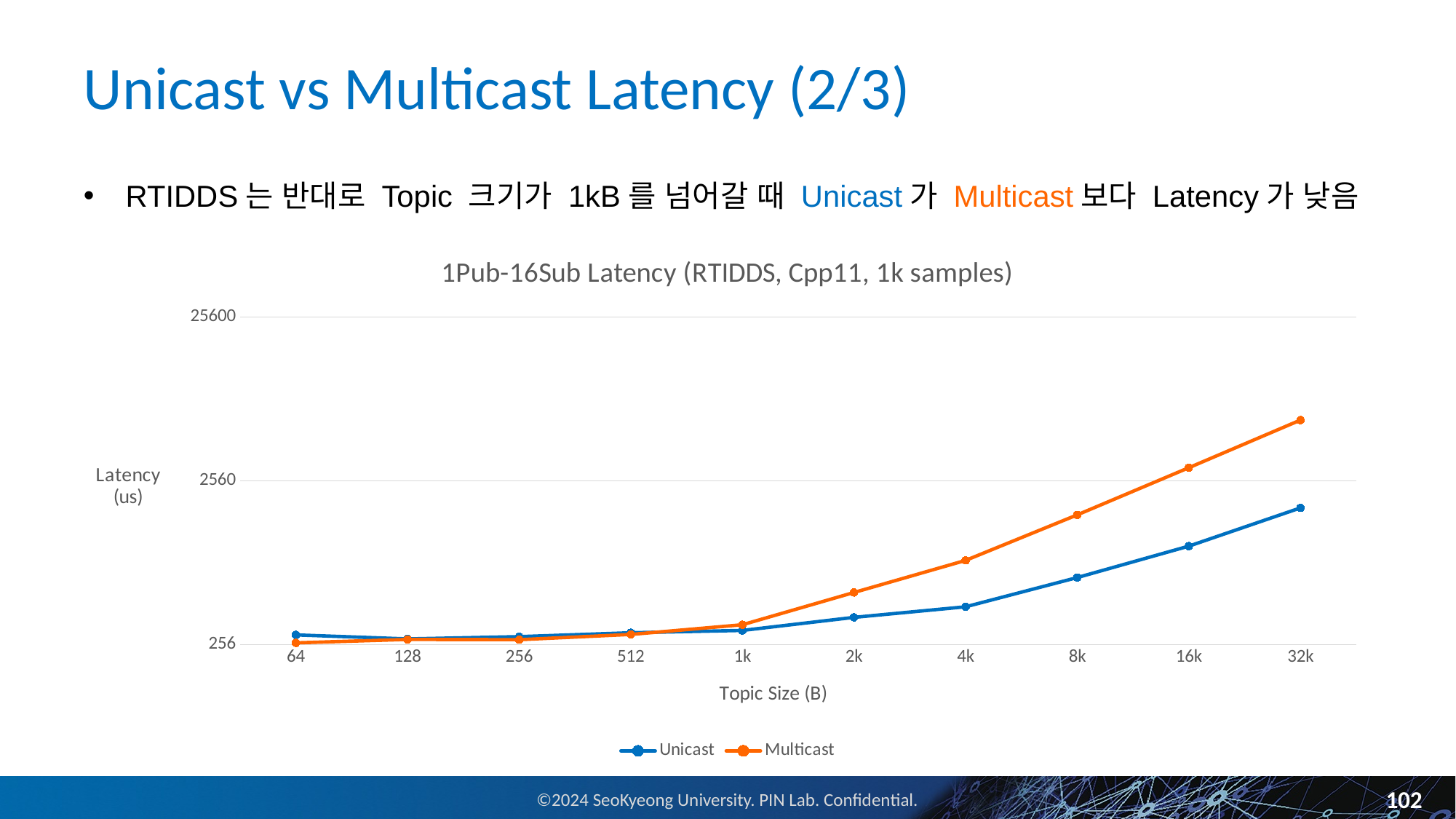

# Unicast vs Multicast Latency (2/3)
RTIDDS는 반대로 Topic 크기가 1kB를 넘어갈 때 Unicast가 Multicast보다 Latency가 낮음

### Chart: 1Pub-16Sub Latency (RTIDDS, Cpp11, 1k samples)

| Category | Unicast | Multicast |
|---|---|---|
| 64 | 293.0 | 262.0 |
| 128 | 277.0 | 275.0 |
| 256 | 286.0 | 274.0 |
| 512 | 302.0 | 295.0 |
| 1k | 312.0 | 338.0 |
| 2k | 375.0 | 532.0 |
| 4k | 435.0 | 835.0 |
| 8k | 656.0 | 1584.0 |
| 16k | 1020.9999999999999 | 3076.0 |
| 32k | 1747.0 | 6006.0 |
102